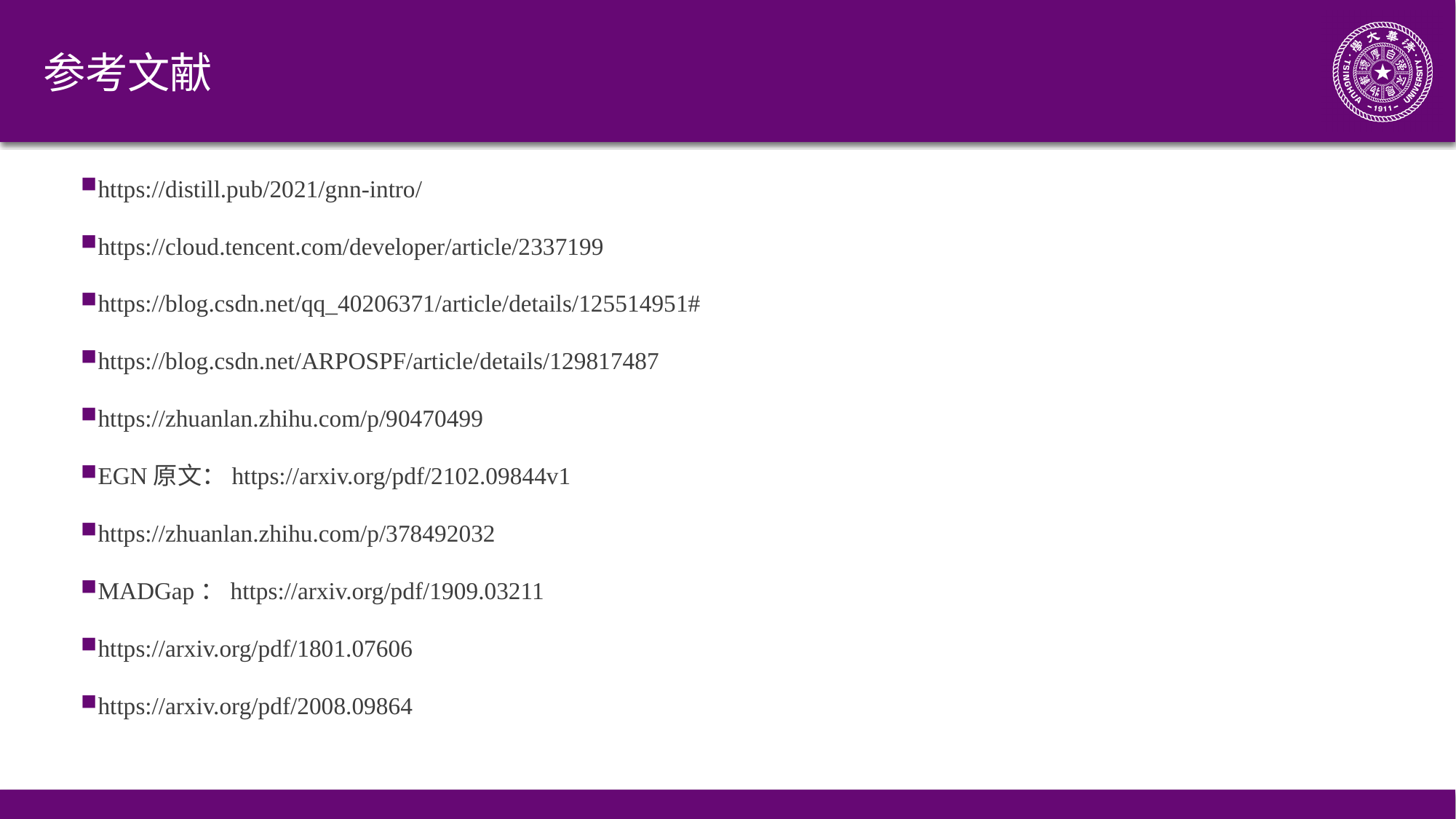

# 参考文献

https://distill.pub/2021/gnn-intro/
https://cloud.tencent.com/developer/article/2337199
https://blog.csdn.net/qq_40206371/article/details/125514951#
https://blog.csdn.net/ARPOSPF/article/details/129817487
https://zhuanlan.zhihu.com/p/90470499
EGN原文：https://arxiv.org/pdf/2102.09844v1
https://zhuanlan.zhihu.com/p/378492032
MADGap：https://arxiv.org/pdf/1909.03211
https://arxiv.org/pdf/1801.07606
https://arxiv.org/pdf/2008.09864